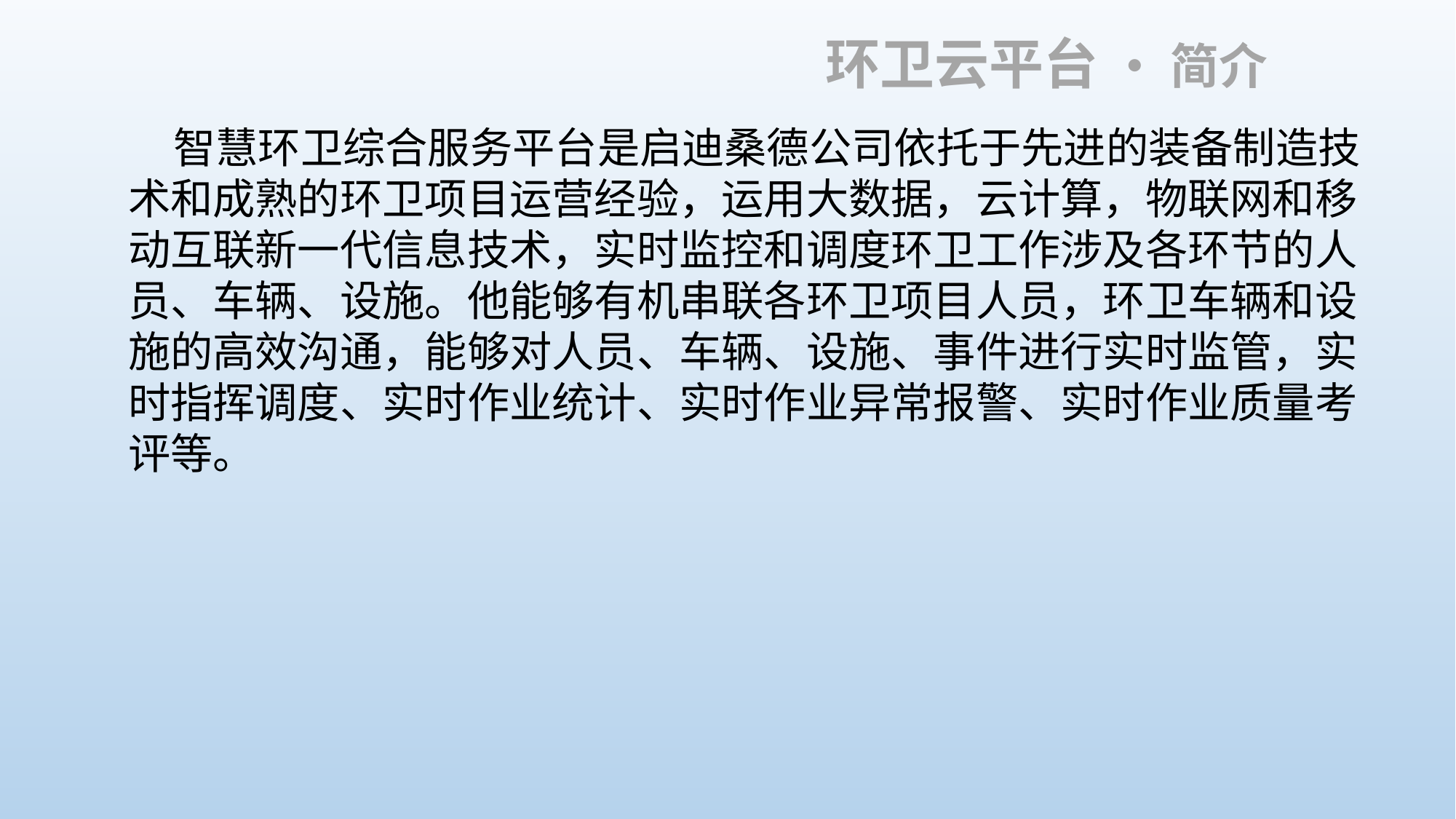

环卫云平台 • 简介
智慧环卫综合服务平台是启迪桑德公司依托于先进的装备制造技术和成熟的环卫项目运营经验，运用大数据，云计算，物联网和移动互联新一代信息技术，实时监控和调度环卫工作涉及各环节的人员、车辆、设施。他能够有机串联各环卫项目人员，环卫车辆和设施的高效沟通，能够对人员、车辆、设施、事件进行实时监管，实时指挥调度、实时作业统计、实时作业异常报警、实时作业质量考评等。